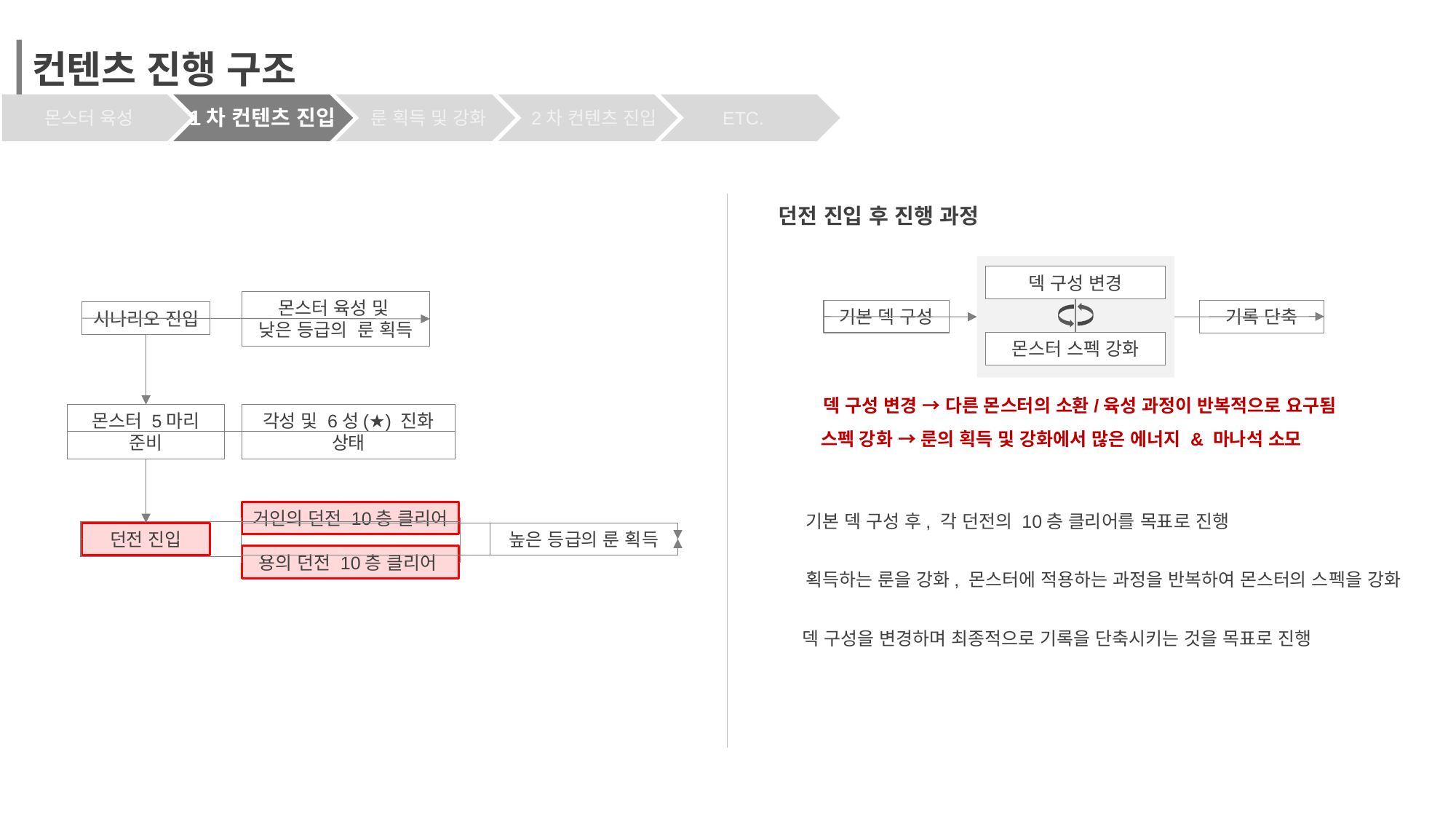

컨텐츠 진행 구조

1차 컨텐츠 진입
ETC.
몬스터 육성
룬 획득 및 강화
2차 컨텐츠 진입
던전 진입 후 진행 과정

덱 구성 변경
기본 덱 구성
기록 단축

몬스터 스펙 강화
몬스터 육성 및
낮은 등급의  룬 획득
시나리오 진입
덱 구성 변경 → 다른 몬스터의 소환/육성 과정이 반복적으로 요구됨
각성 및 6성(★) 진화 상태
몬스터 5마리 준비
스펙 강화 → 룬의 획득 및 강화에서 많은 에너지 & 마나석 소모
거인의 던전 10층 클리어
기본 덱 구성 후, 각 던전의 10층 클리어를 목표로 진행
높은 등급의 룬 획득
던전 진입
용의 던전 10층 클리어
획득하는 룬을 강화, 몬스터에 적용하는 과정을 반복하여 몬스터의 스펙을 강화
덱 구성을 변경하며 최종적으로 기록을 단축시키는 것을 목표로 진행